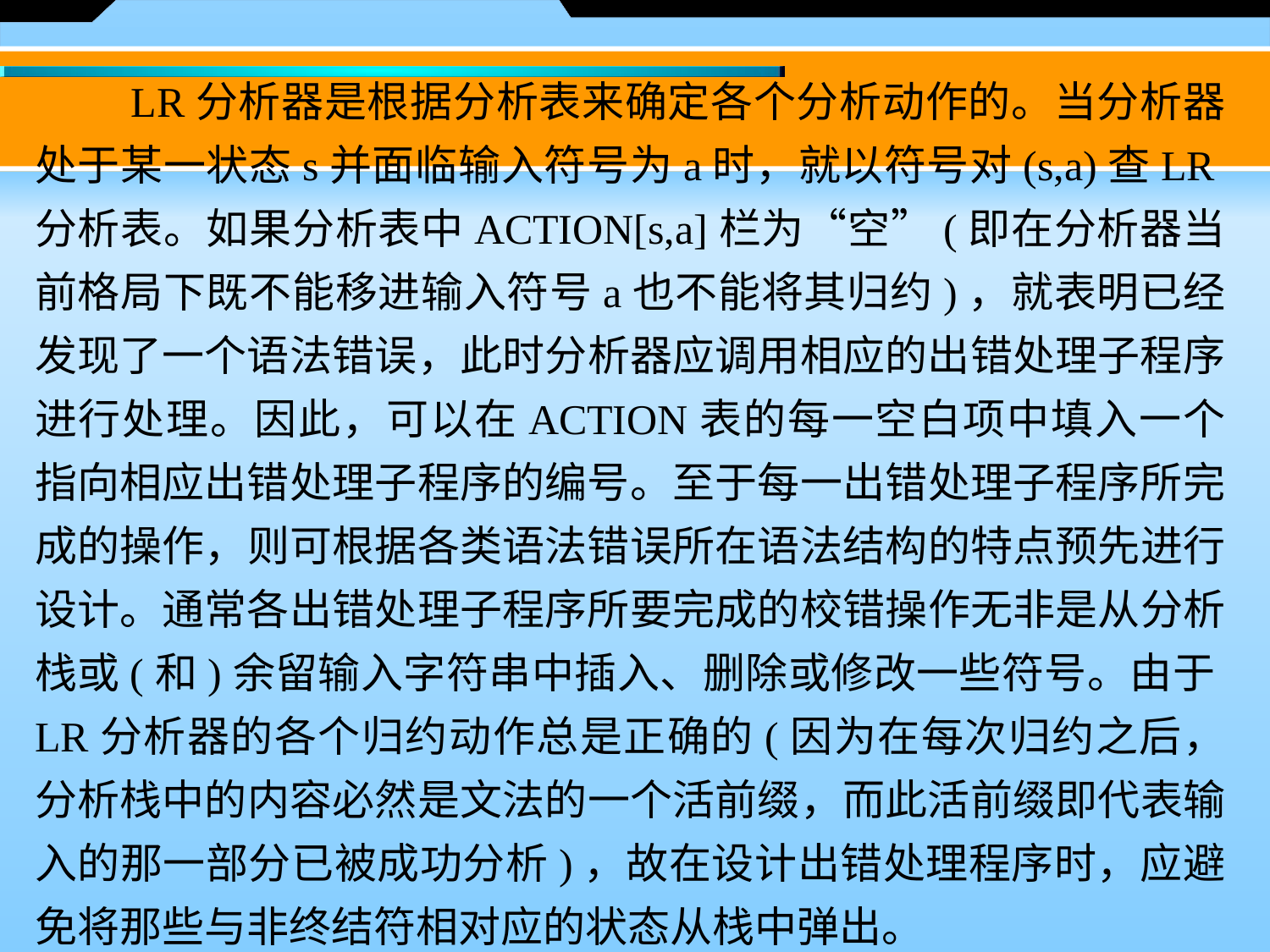

LR分析器是根据分析表来确定各个分析动作的。当分析器处于某一状态s并面临输入符号为a时，就以符号对(s,a)查LR分析表。如果分析表中ACTION[s,a]栏为“空”(即在分析器当前格局下既不能移进输入符号a也不能将其归约)，就表明已经发现了一个语法错误，此时分析器应调用相应的出错处理子程序进行处理。因此，可以在ACTION表的每一空白项中填入一个指向相应出错处理子程序的编号。至于每一出错处理子程序所完成的操作，则可根据各类语法错误所在语法结构的特点预先进行设计。通常各出错处理子程序所要完成的校错操作无非是从分析栈或(和)余留输入字符串中插入、删除或修改一些符号。由于LR分析器的各个归约动作总是正确的(因为在每次归约之后，分析栈中的内容必然是文法的一个活前缀，而此活前缀即代表输入的那一部分已被成功分析)，故在设计出错处理程序时，应避免将那些与非终结符相对应的状态从栈中弹出。